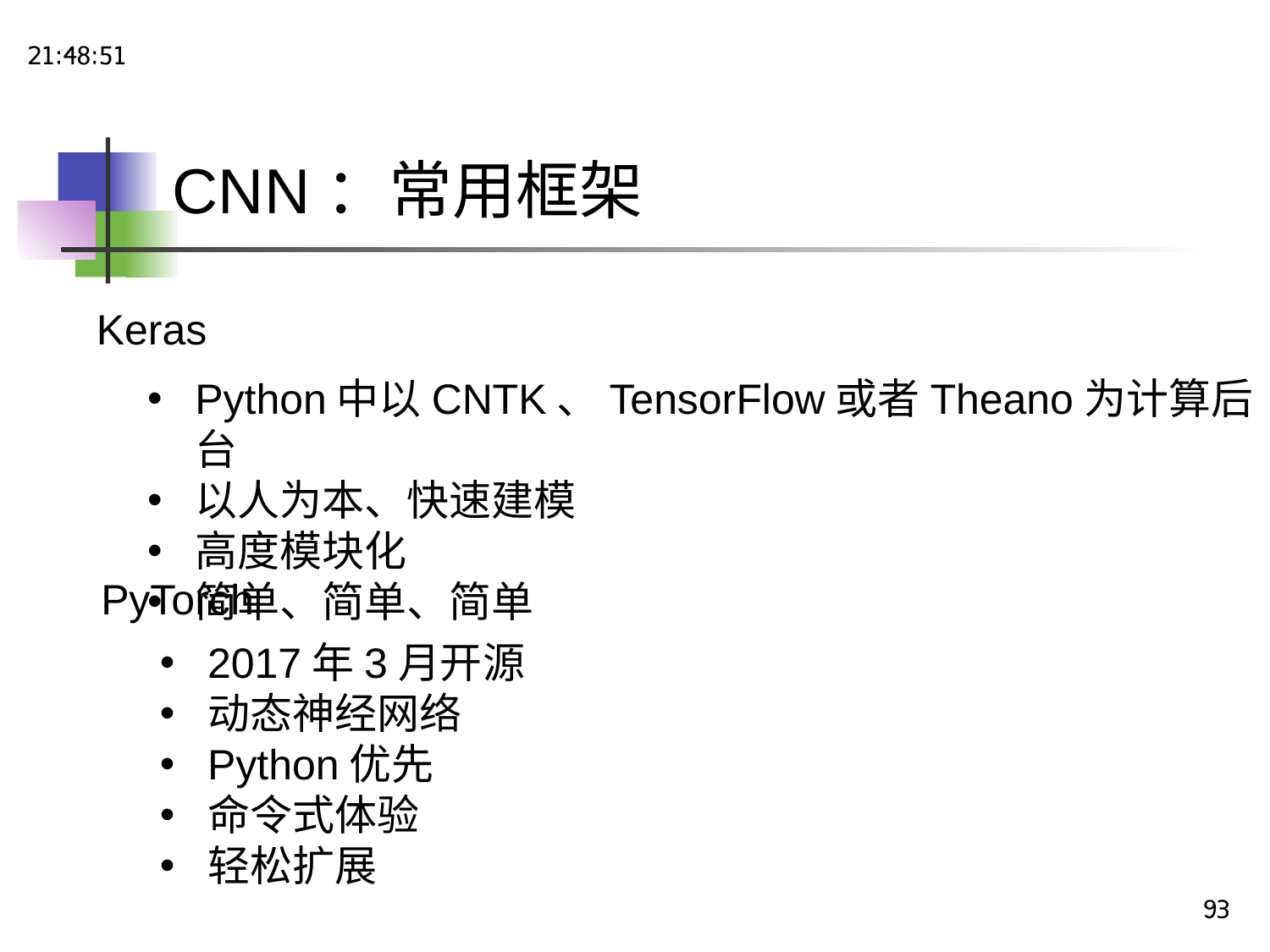

21:48:51
# CNN：常用框架
Keras
Python中以CNTK、TensorFlow或者Theano为计算后台
以人为本、快速建模
高度模块化
简单、简单、简单

PyTorch
2017年3月开源
动态神经网络
Python优先
命令式体验
轻松扩展
93